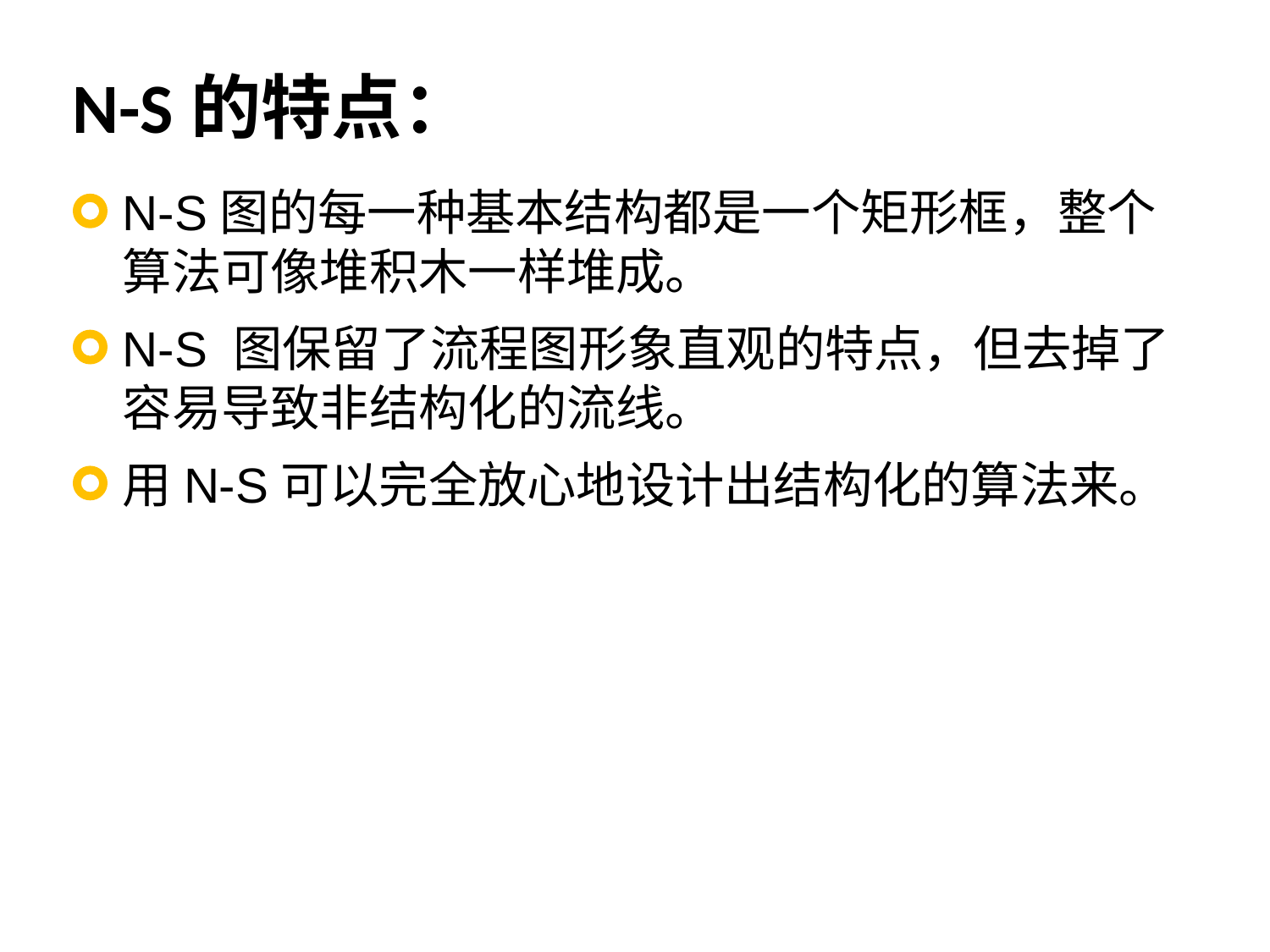

# N-S的特点：
N-S图的每一种基本结构都是一个矩形框，整个算法可像堆积木一样堆成。
N-S 图保留了流程图形象直观的特点，但去掉了容易导致非结构化的流线。
用N-S可以完全放心地设计出结构化的算法来。